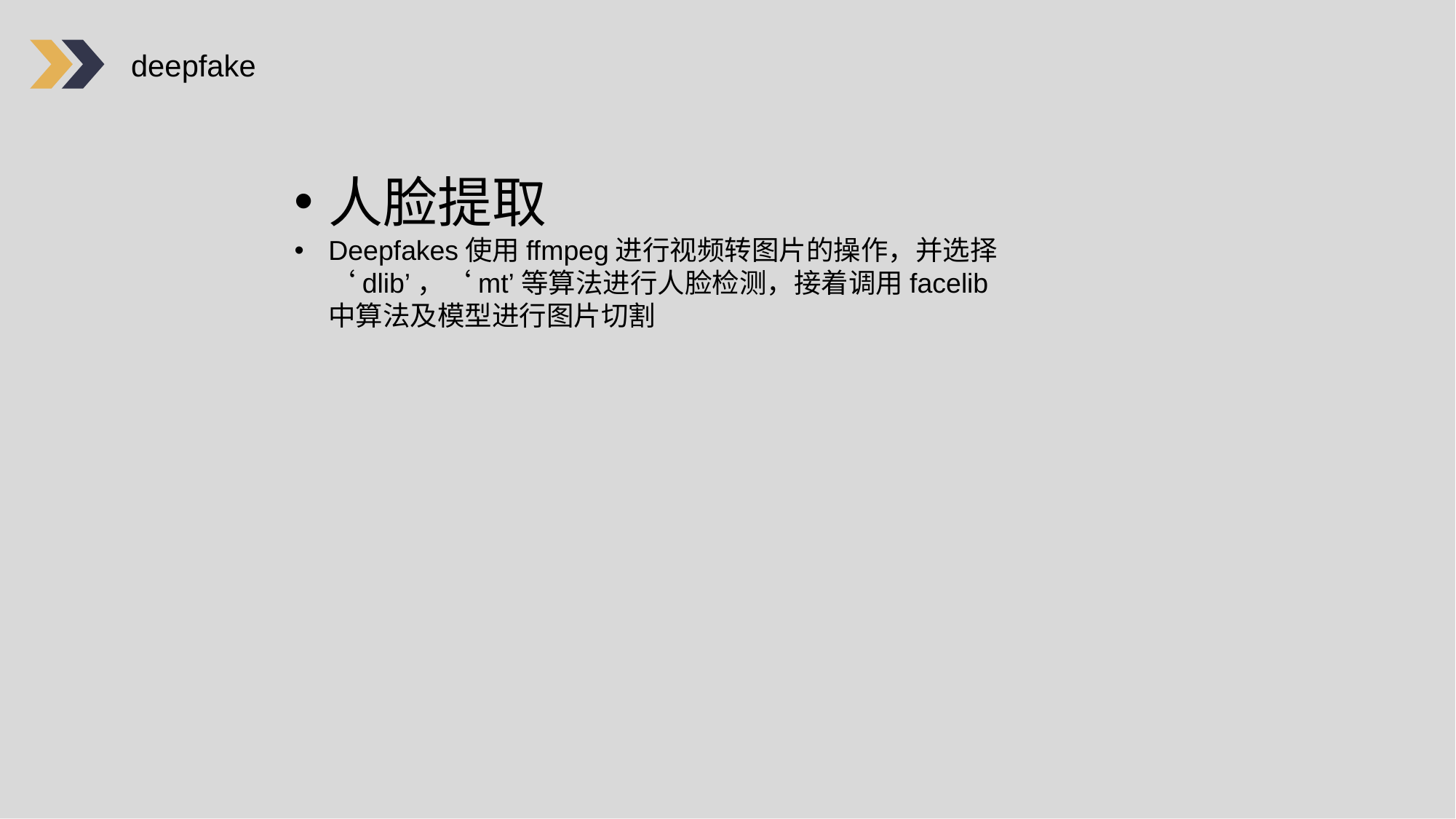

deepfake
人脸提取
Deepfakes使用ffmpeg进行视频转图片的操作，并选择‘dlib’，‘mt’等算法进行人脸检测，接着调用facelib中算法及模型进行图片切割